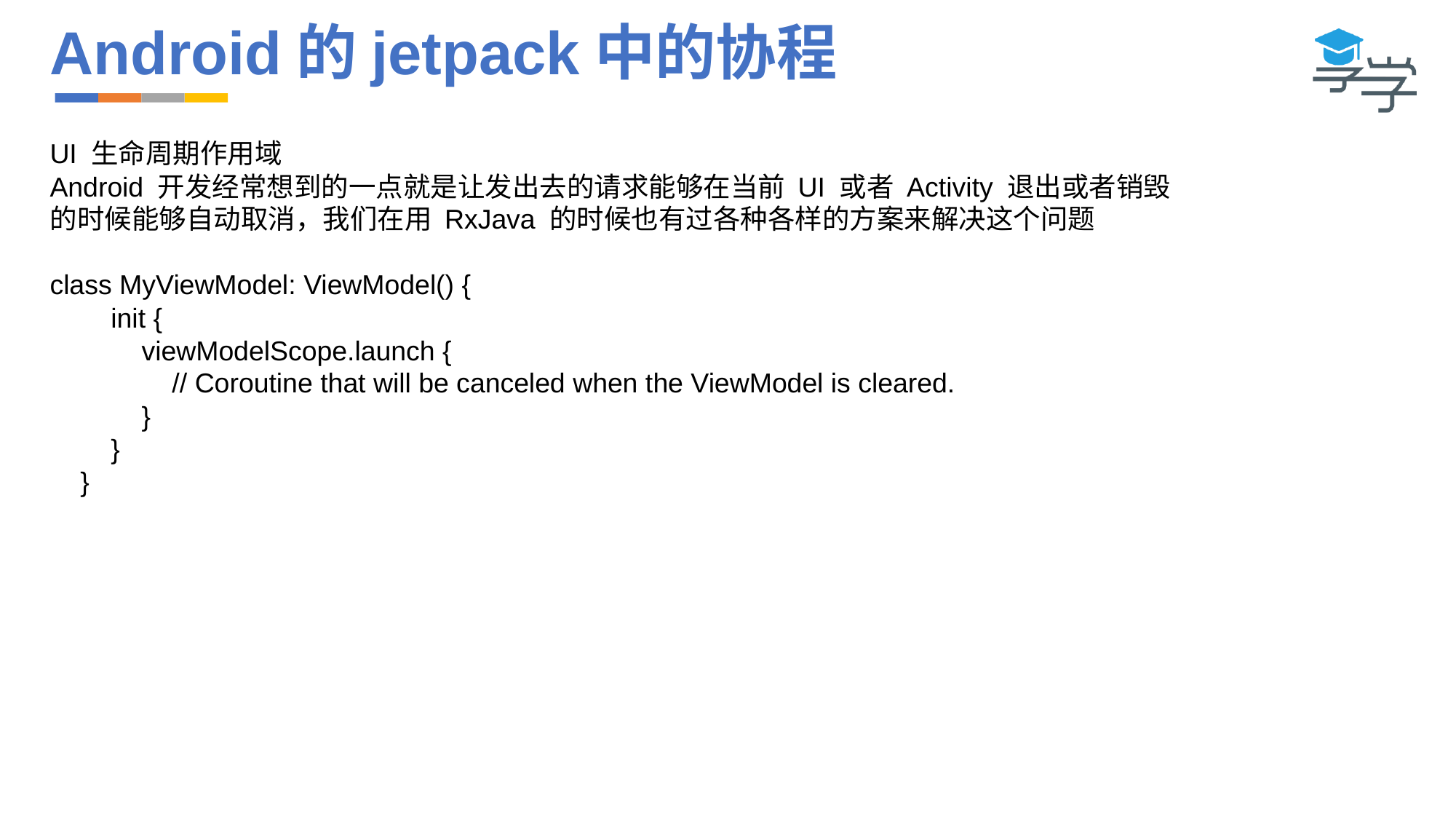

# Android的jetpack中的协程
UI 生命周期作用域
Android 开发经常想到的一点就是让发出去的请求能够在当前 UI 或者 Activity 退出或者销毁的时候能够自动取消，我们在用 RxJava 的时候也有过各种各样的方案来解决这个问题

class MyViewModel: ViewModel() {
        init {
            viewModelScope.launch {
                // Coroutine that will be canceled when the ViewModel is cleared.
            }
        }
    }